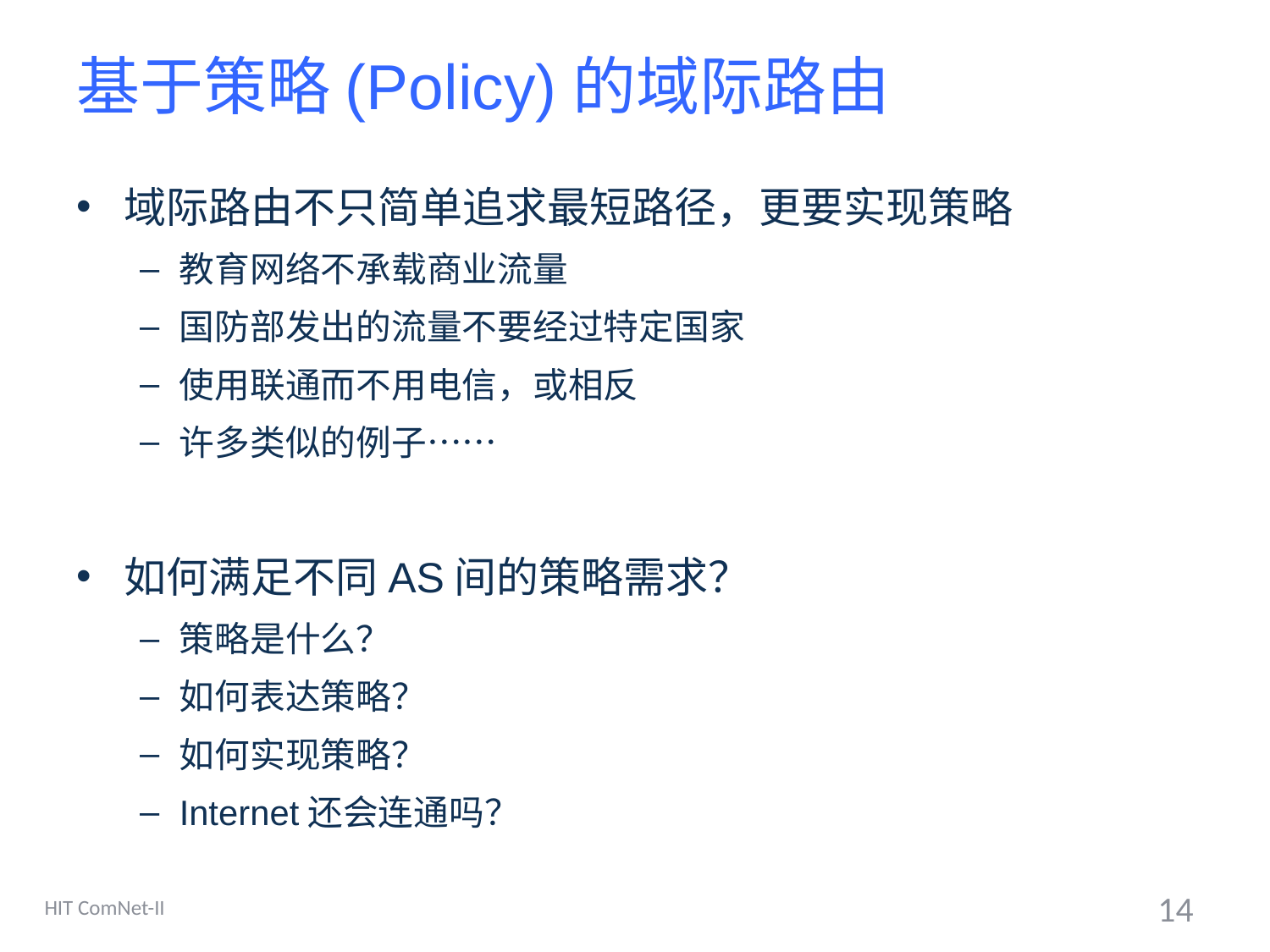

# 基于策略(Policy)的域际路由
域际路由不只简单追求最短路径，更要实现策略
教育网络不承载商业流量
国防部发出的流量不要经过特定国家
使用联通而不用电信，或相反
许多类似的例子……

如何满足不同AS间的策略需求？
策略是什么？
如何表达策略？
如何实现策略？
Internet还会连通吗？
HIT ComNet-II
14